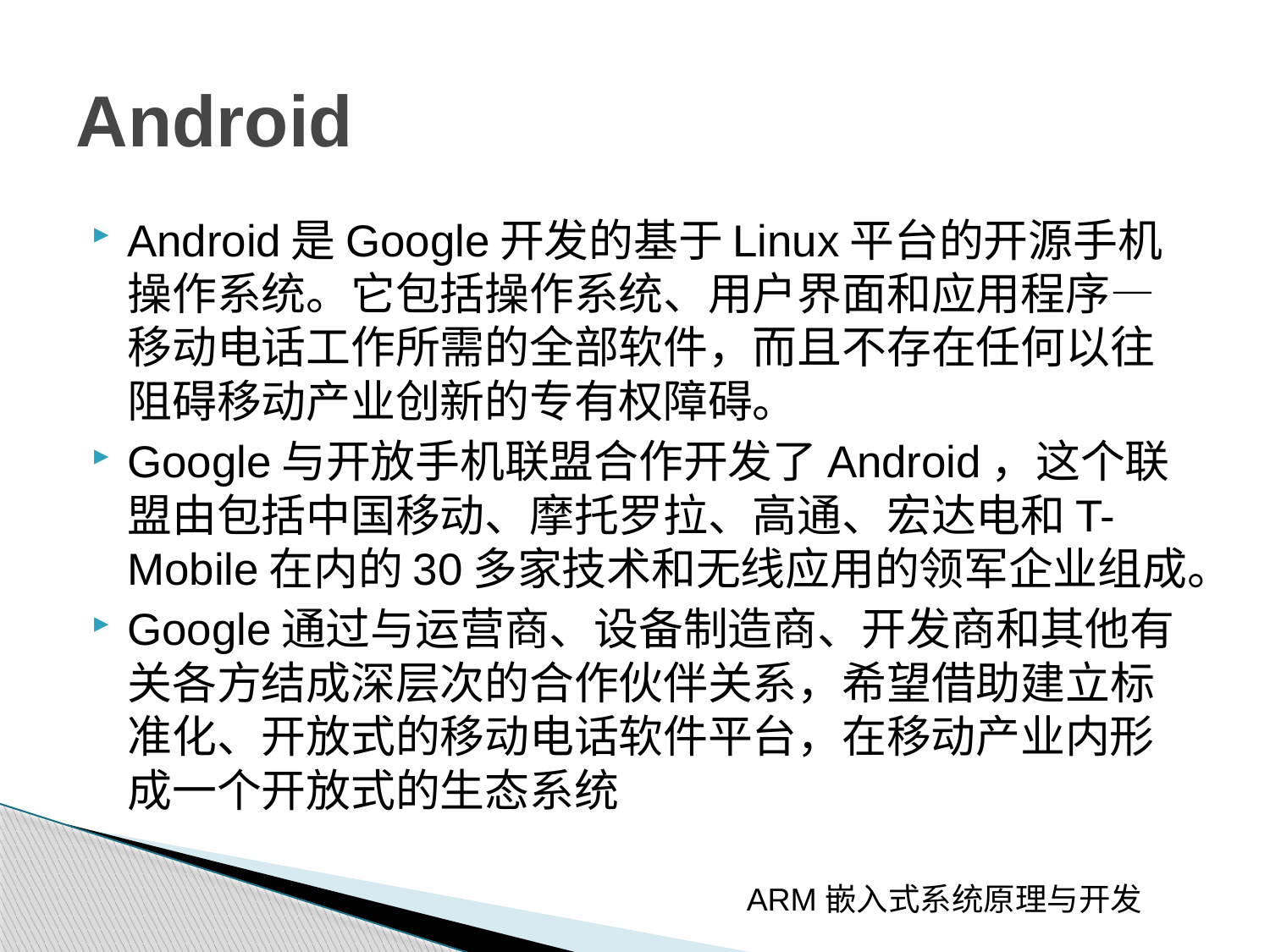

# Android
Android是Google开发的基于Linux平台的开源手机操作系统。它包括操作系统、用户界面和应用程序—移动电话工作所需的全部软件，而且不存在任何以往阻碍移动产业创新的专有权障碍。
Google与开放手机联盟合作开发了Android，这个联盟由包括中国移动、摩托罗拉、高通、宏达电和T-Mobile在内的30多家技术和无线应用的领军企业组成。
Google通过与运营商、设备制造商、开发商和其他有关各方结成深层次的合作伙伴关系，希望借助建立标准化、开放式的移动电话软件平台，在移动产业内形成一个开放式的生态系统
ARM嵌入式系统原理与开发